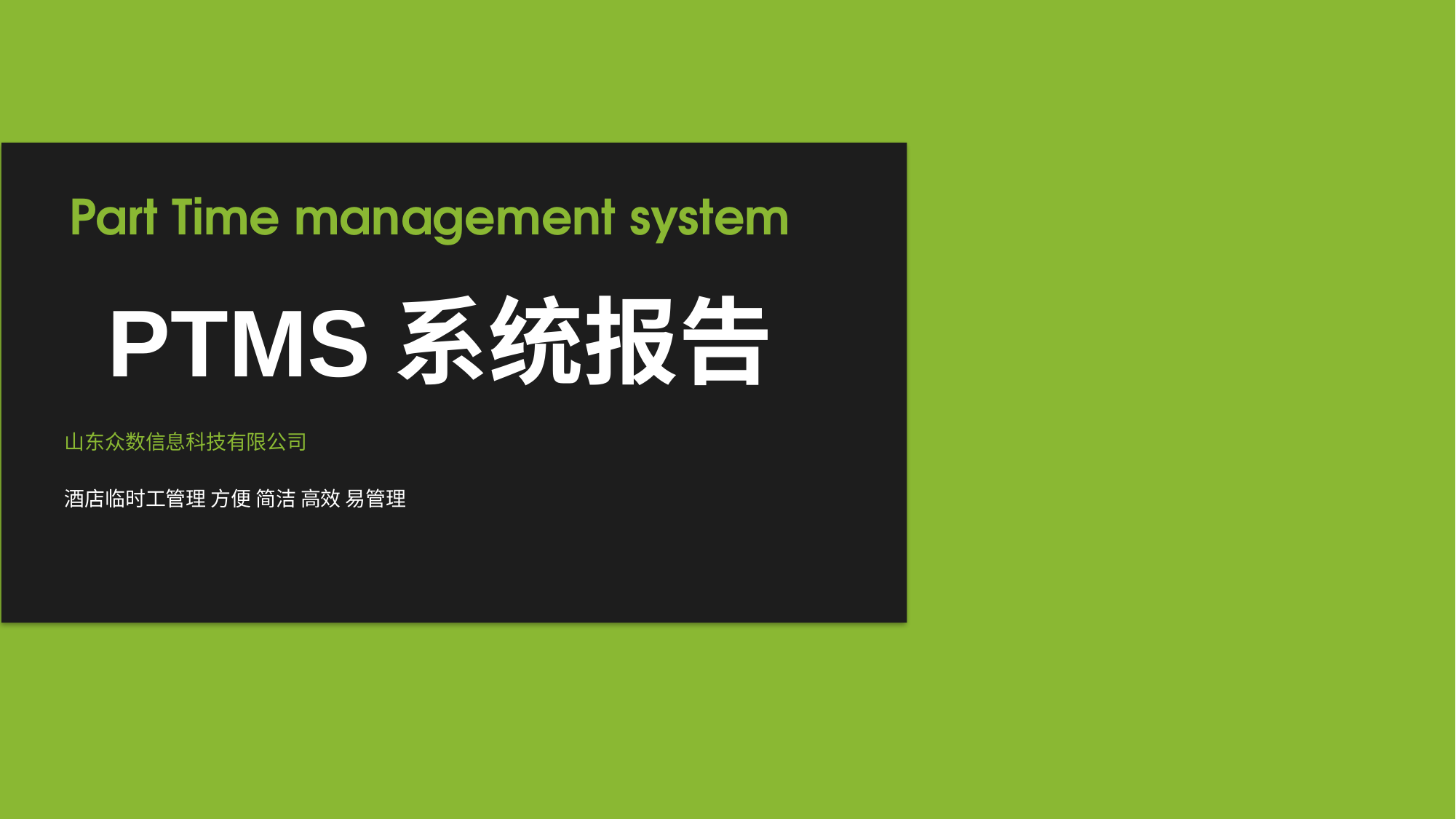

Part Time management system
PTMS系统报告
山东众数信息科技有限公司
酒店临时工管理 方便 简洁 高效 易管理